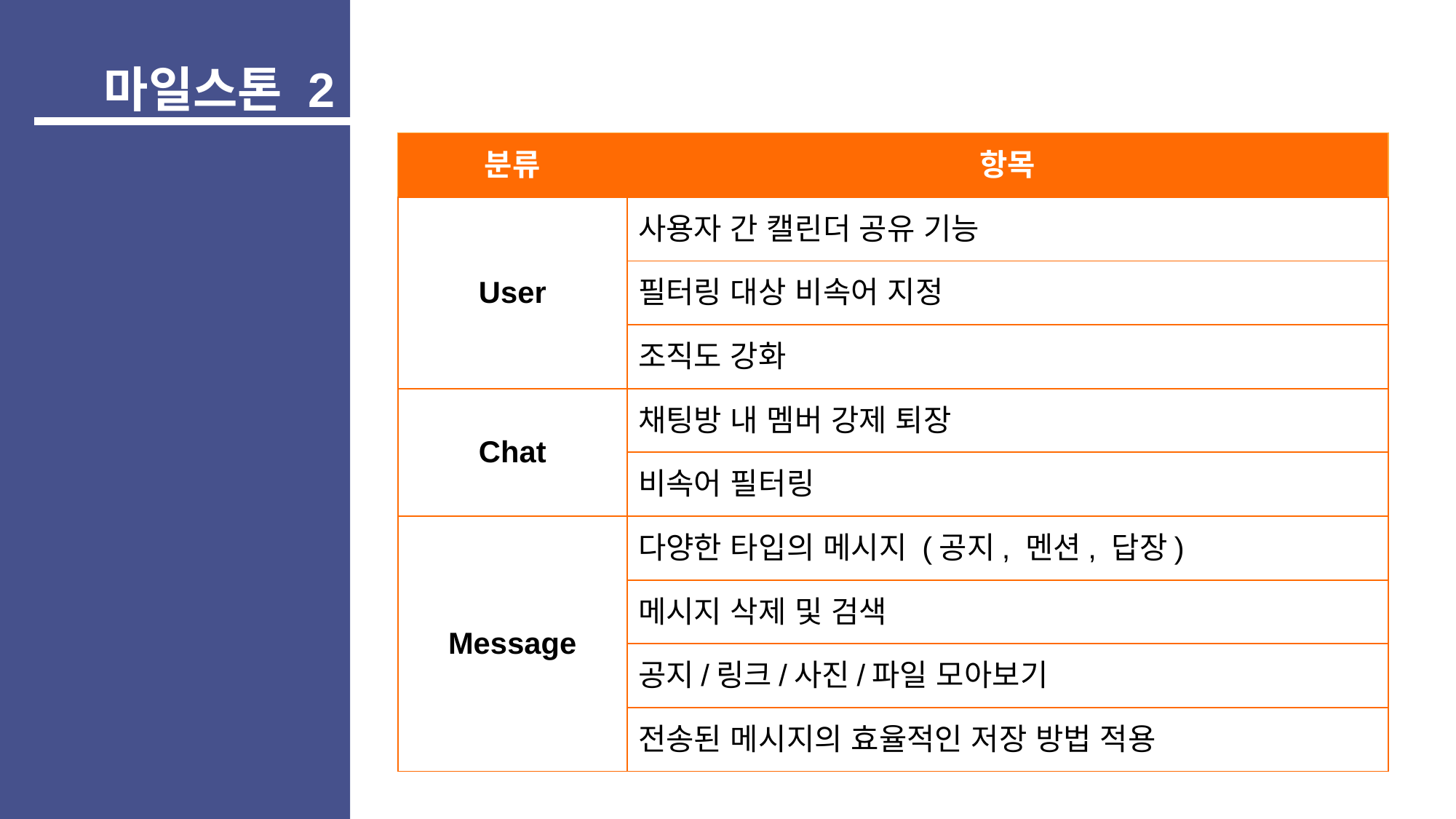

마일스톤 2

| 분류 | 항목 |
| --- | --- |
| User | 사용자 간 캘린더 공유 기능 |
|  | 필터링 대상 비속어 지정 |
|  | 조직도 강화 |
| Chat | 채팅방 내 멤버 강제 퇴장 |
|  | 비속어 필터링 |
| Message | 다양한 타입의 메시지 (공지, 멘션, 답장) |
|  | 메시지 삭제 및 검색 |
|  | 공지/링크/사진/파일 모아보기 |
|  | 전송된 메시지의 효율적인 저장 방법 적용 |